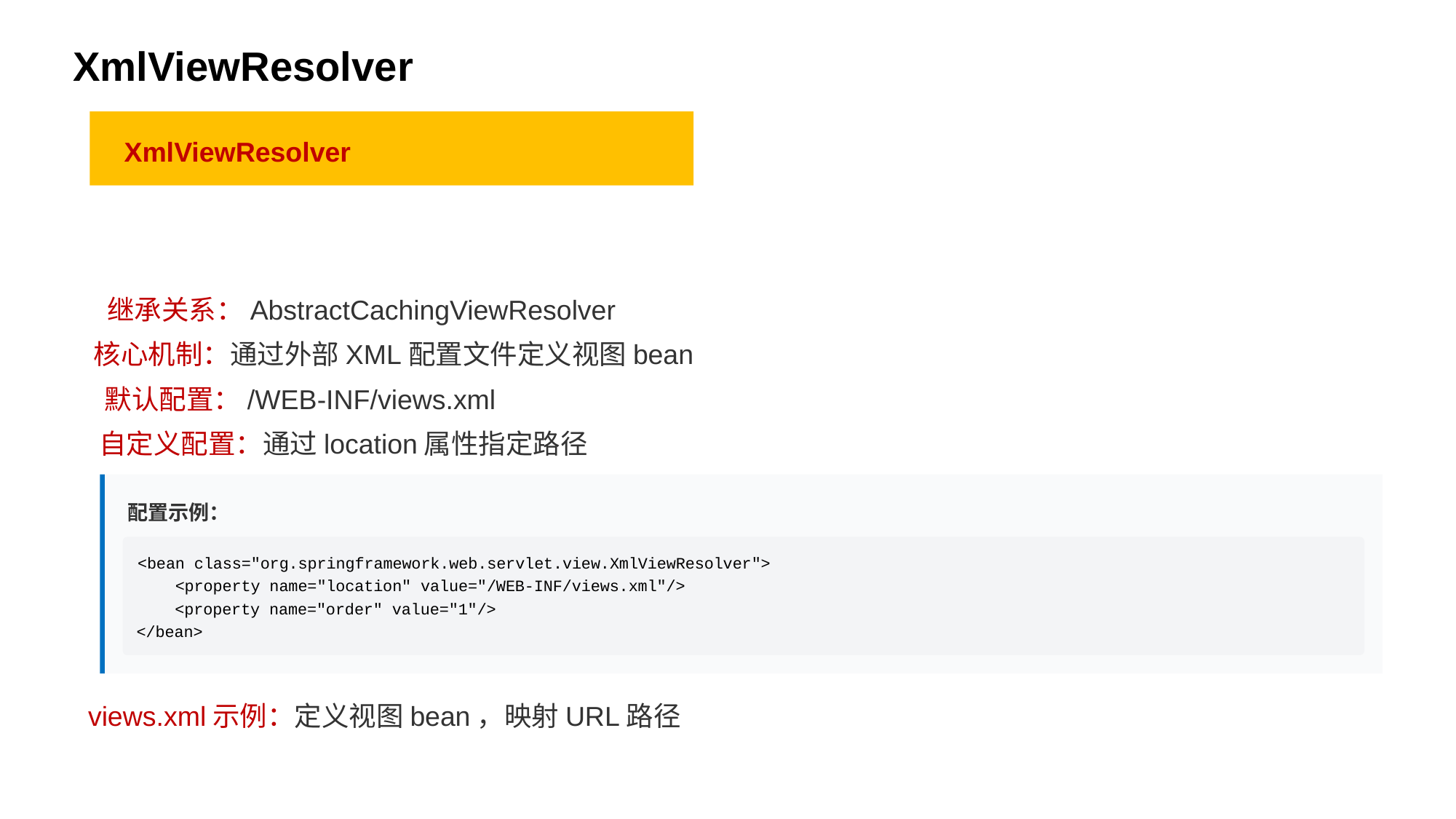

XmlViewResolver

XmlViewResolver
继承关系：AbstractCachingViewResolver
核心机制：通过外部XML配置文件定义视图bean
默认配置：/WEB-INF/views.xml
自定义配置：通过location属性指定路径

配置示例：

<bean class="org.springframework.web.servlet.view.XmlViewResolver">
    <property name="location" value="/WEB-INF/views.xml"/>
    <property name="order" value="1"/>
</bean>
views.xml示例：定义视图bean，映射URL路径